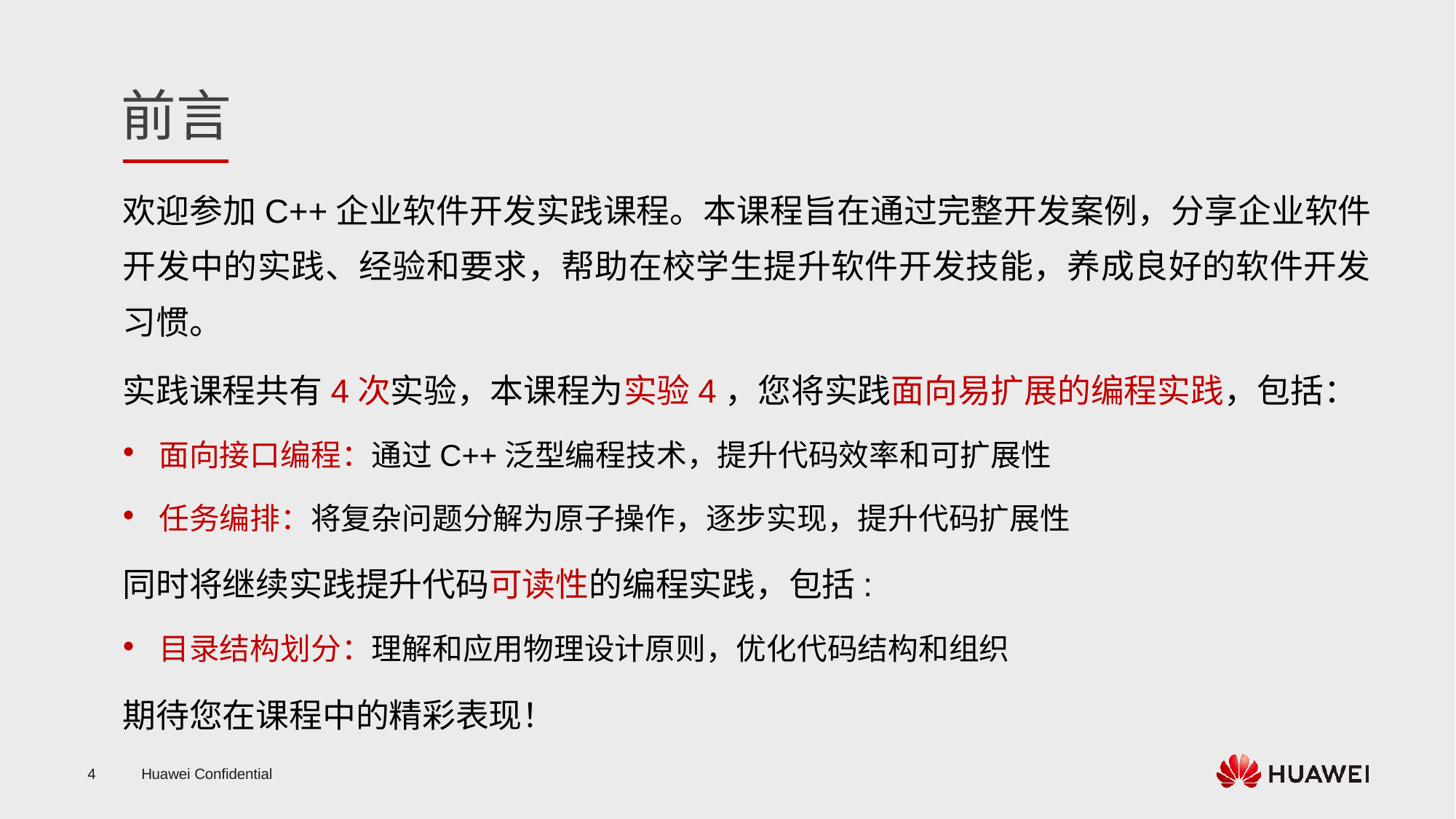

欢迎参加C++企业软件开发实践课程。本课程旨在通过完整开发案例，分享企业软件开发中的实践、经验和要求，帮助在校学生提升软件开发技能，养成良好的软件开发习惯。
实践课程共有4次实验，本课程为实验4，您将实践面向易扩展的编程实践，包括：
面向接口编程：通过C++泛型编程技术，提升代码效率和可扩展性
任务编排：将复杂问题分解为原子操作，逐步实现，提升代码扩展性
同时将继续实践提升代码可读性的编程实践，包括:
目录结构划分：理解和应用物理设计原则，优化代码结构和组织
期待您在课程中的精彩表现！